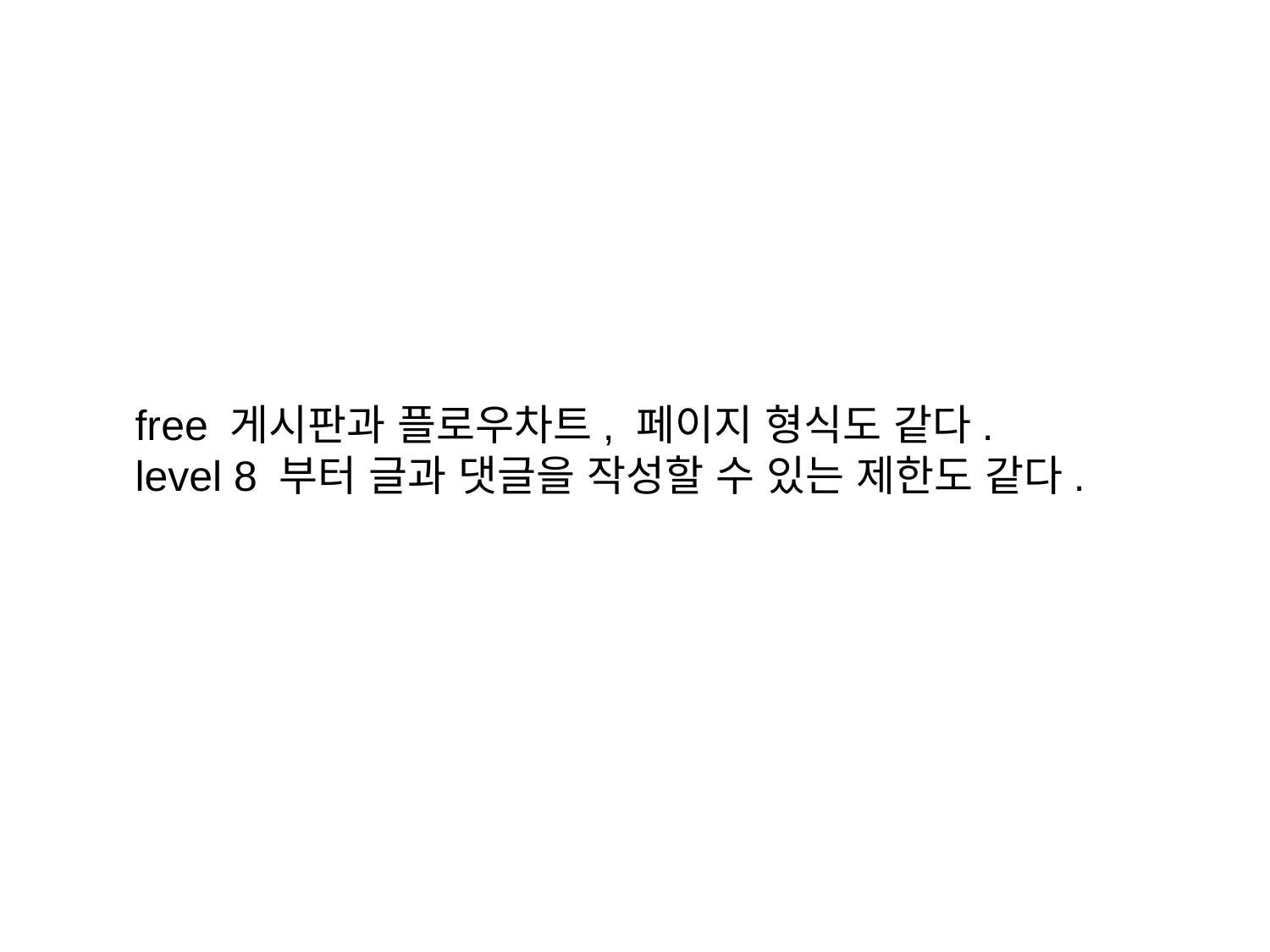

free 게시판과 플로우차트, 페이지 형식도 같다.
level 8 부터 글과 댓글을 작성할 수 있는 제한도 같다.